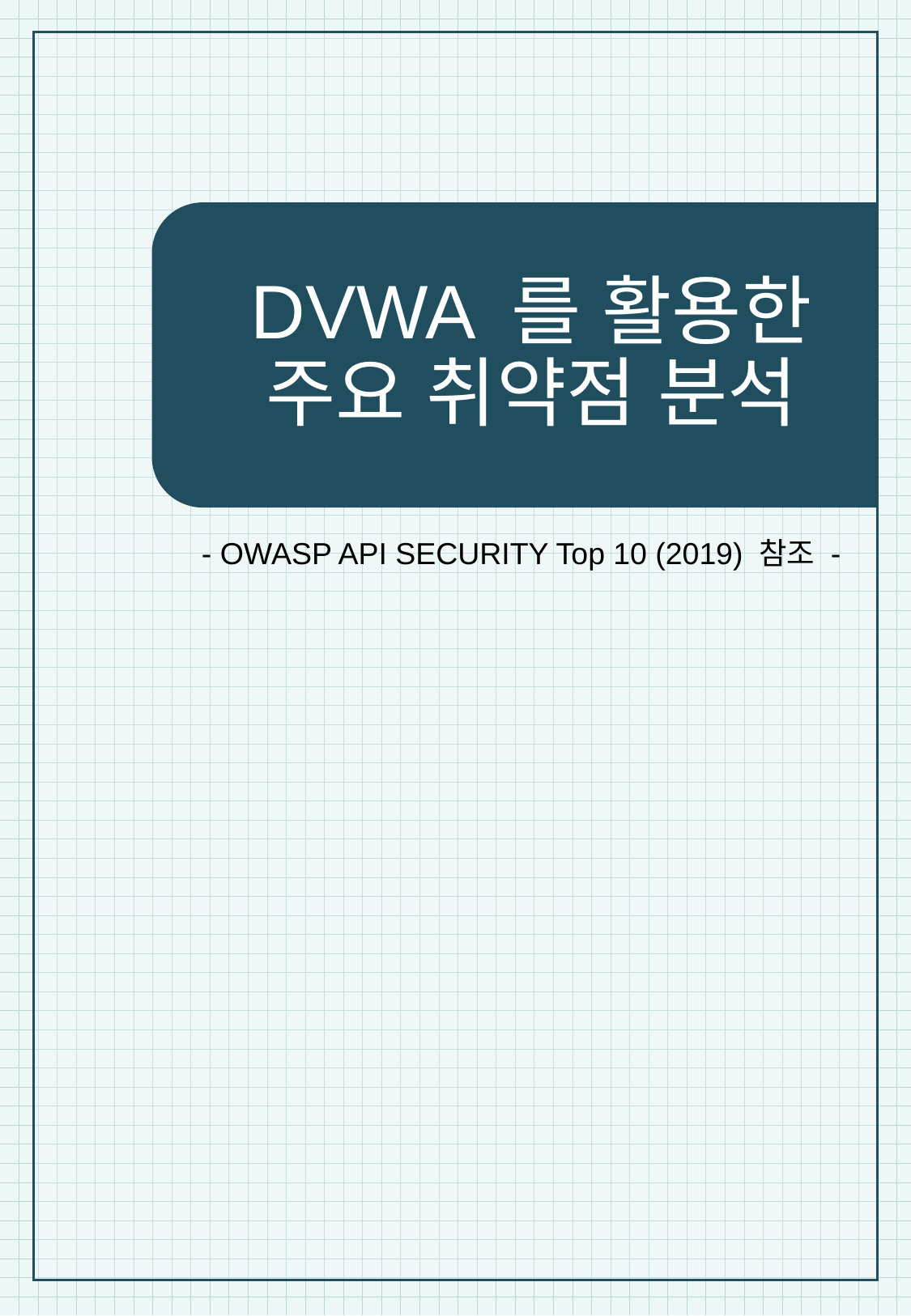

# DVWA 를 활용한 주요 취약점 분석
- OWASP API SECURITY Top 10 (2019) 참조 -